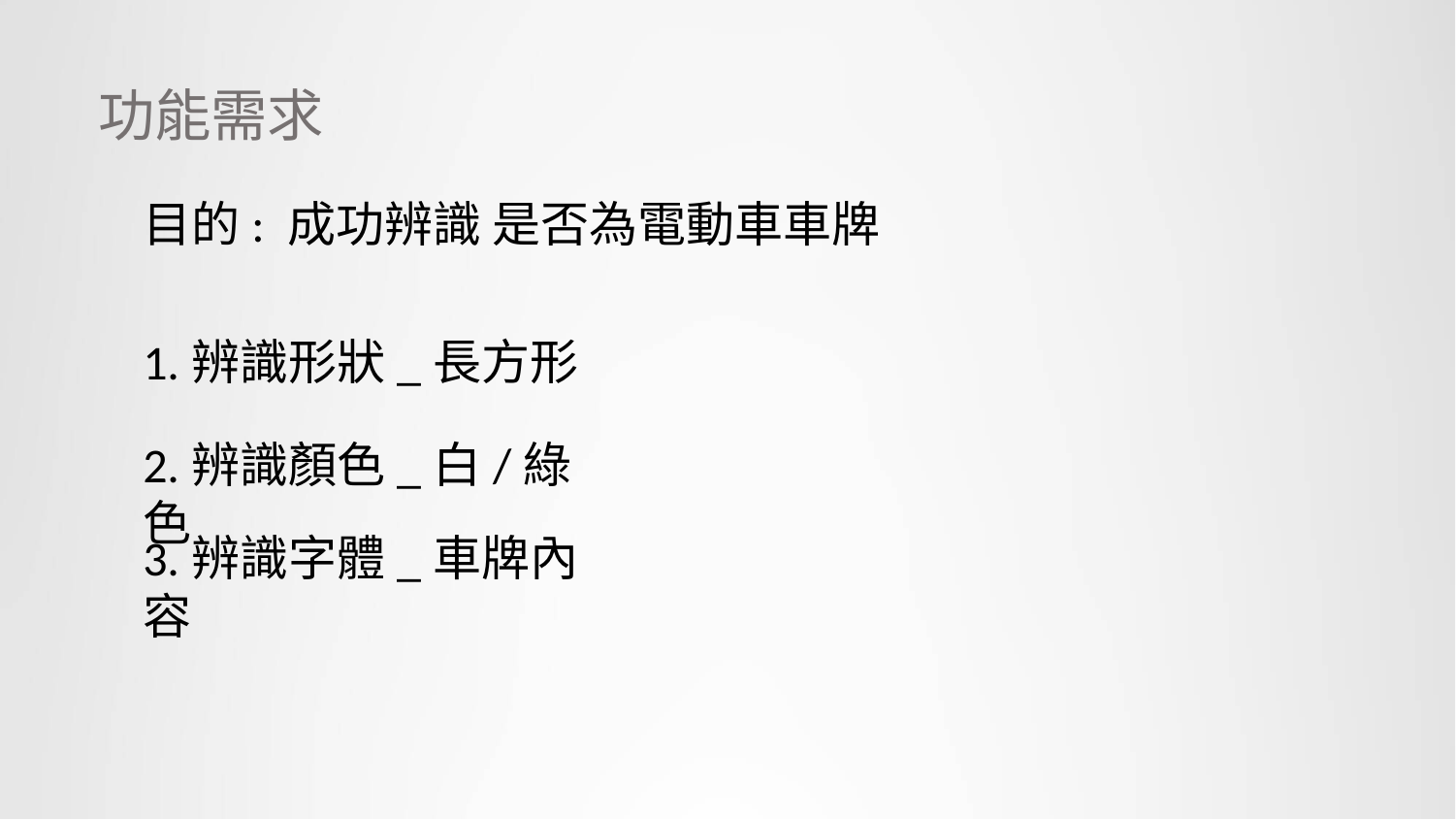

功能需求
目的: 成功辨識 是否為電動車車牌
1.辨識形狀_長方形
2.辨識顏色_白/綠色
3.辨識字體_車牌內容